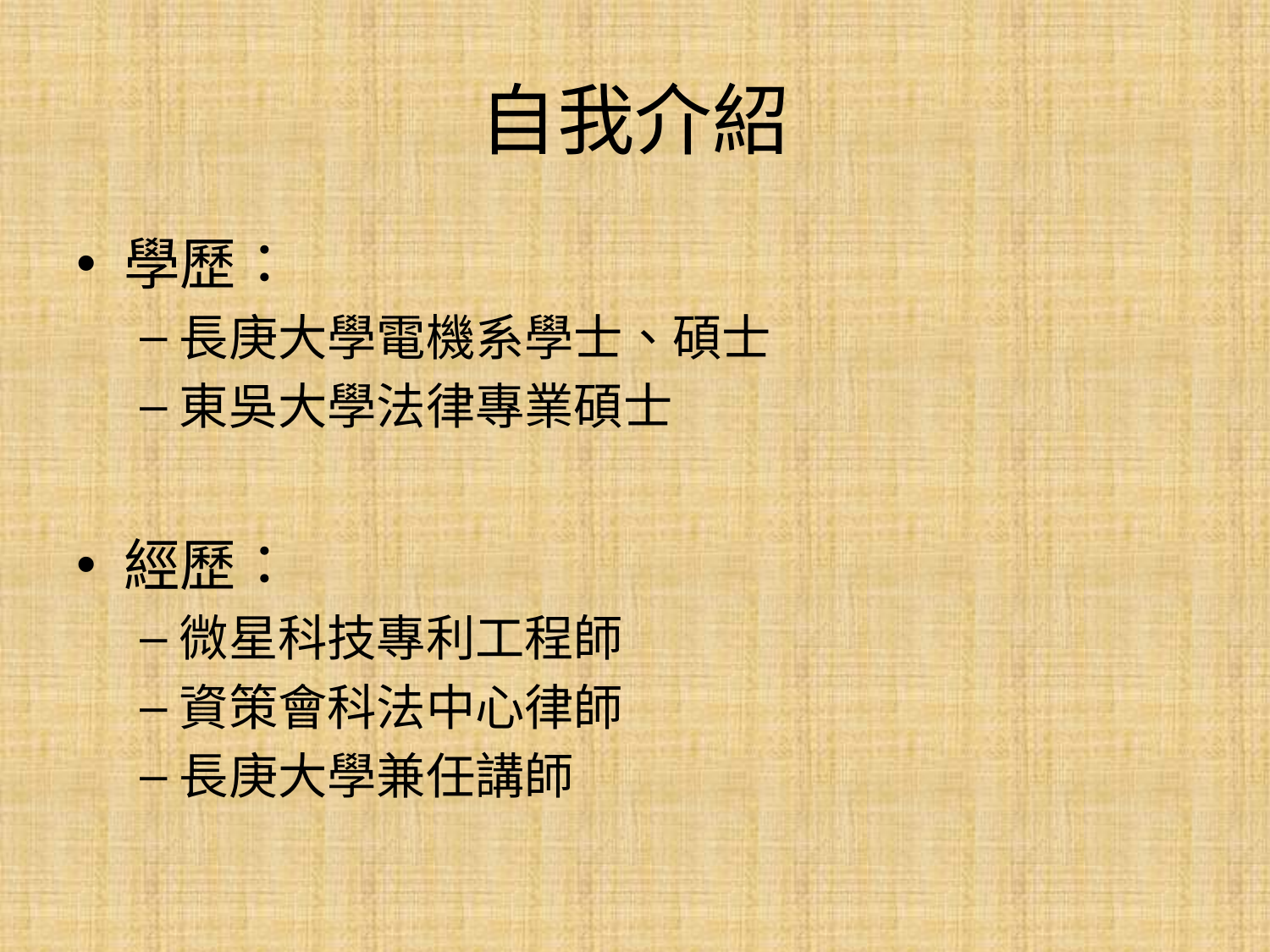

# 自我介紹
學歷：
長庚大學電機系學士、碩士
東吳大學法律專業碩士

經歷：
微星科技專利工程師
資策會科法中心律師
長庚大學兼任講師